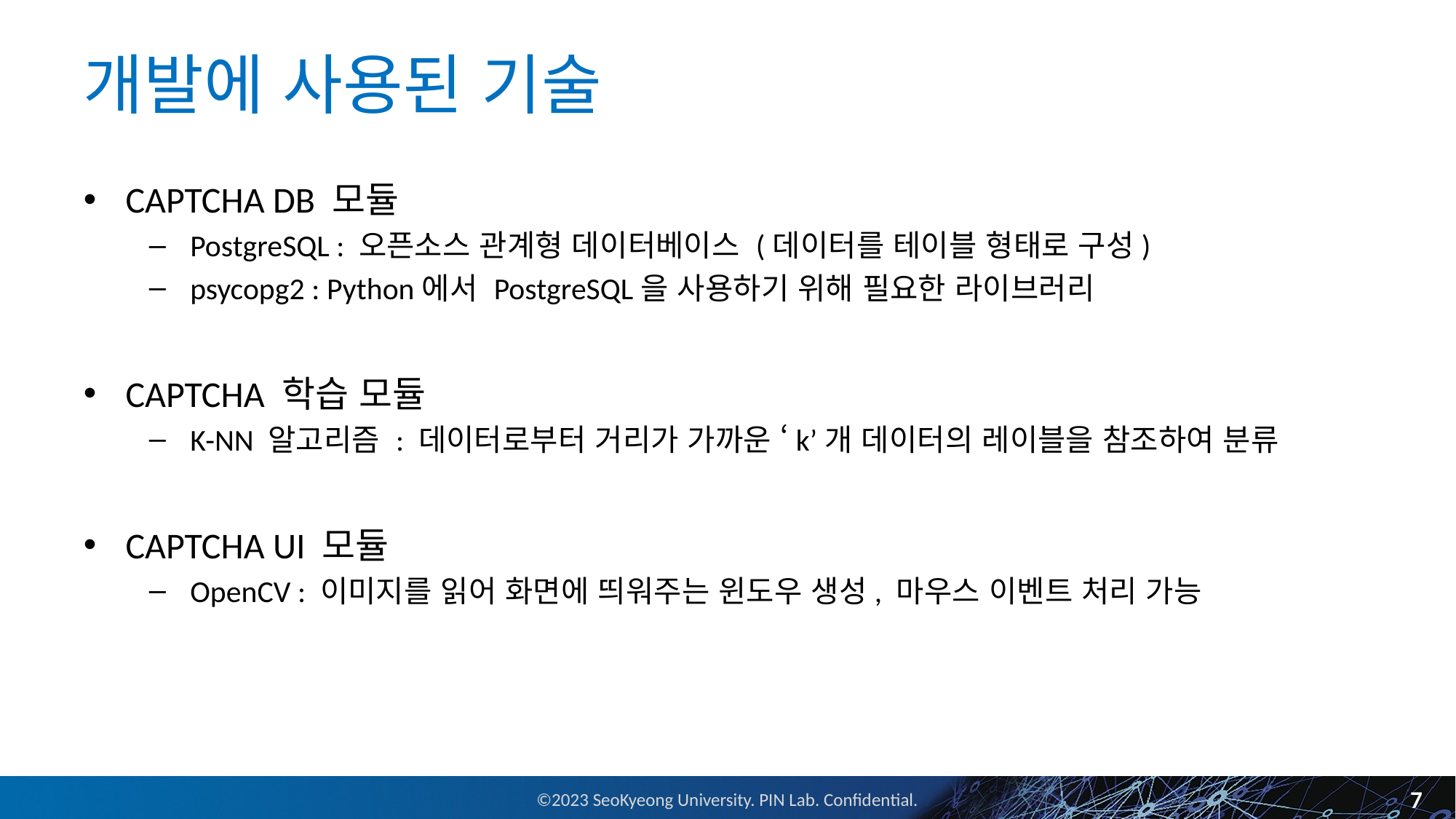

# 개발에 사용된 기술
CAPTCHA DB 모듈
PostgreSQL : 오픈소스 관계형 데이터베이스 (데이터를 테이블 형태로 구성)
psycopg2 : Python에서 PostgreSQL을 사용하기 위해 필요한 라이브러리

CAPTCHA 학습 모듈
K-NN 알고리즘 : 데이터로부터 거리가 가까운 ‘k’개 데이터의 레이블을 참조하여 분류

CAPTCHA UI 모듈
OpenCV : 이미지를 읽어 화면에 띄워주는 윈도우 생성, 마우스 이벤트 처리 가능
7